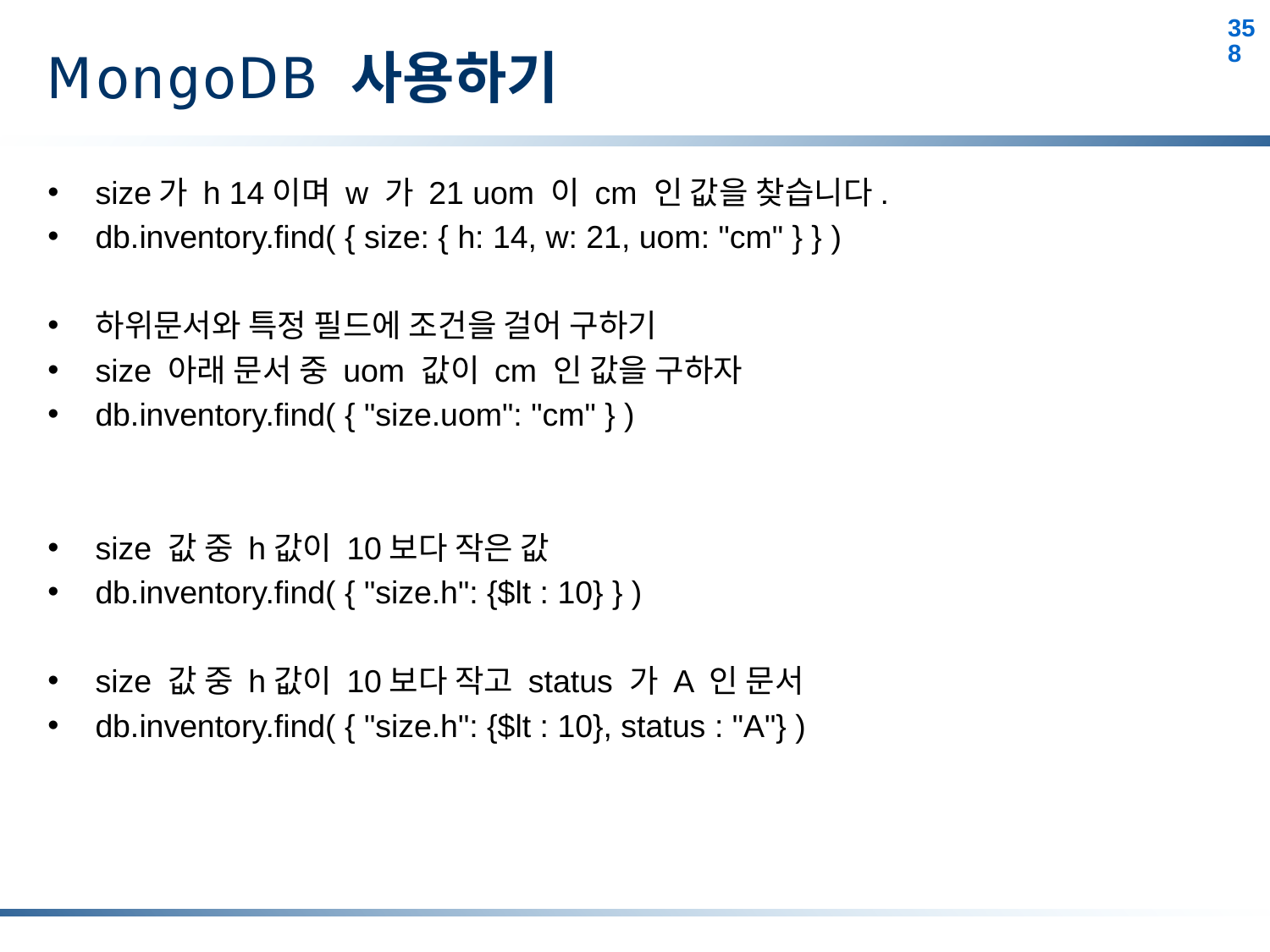

# MongoDB 사용하기
size가 h 14이며 w 가 21 uom 이 cm 인 값을 찾습니다.
db.inventory.find( { size: { h: 14, w: 21, uom: "cm" } } )

하위문서와 특정 필드에 조건을 걸어 구하기
size 아래 문서 중 uom 값이 cm 인 값을 구하자
db.inventory.find( { "size.uom": "cm" } )

size 값 중 h값이 10보다 작은 값
db.inventory.find( { "size.h": {$lt : 10} } )

size 값 중 h값이 10보다 작고 status 가 A 인 문서
db.inventory.find( { "size.h": {$lt : 10}, status : "A"} )